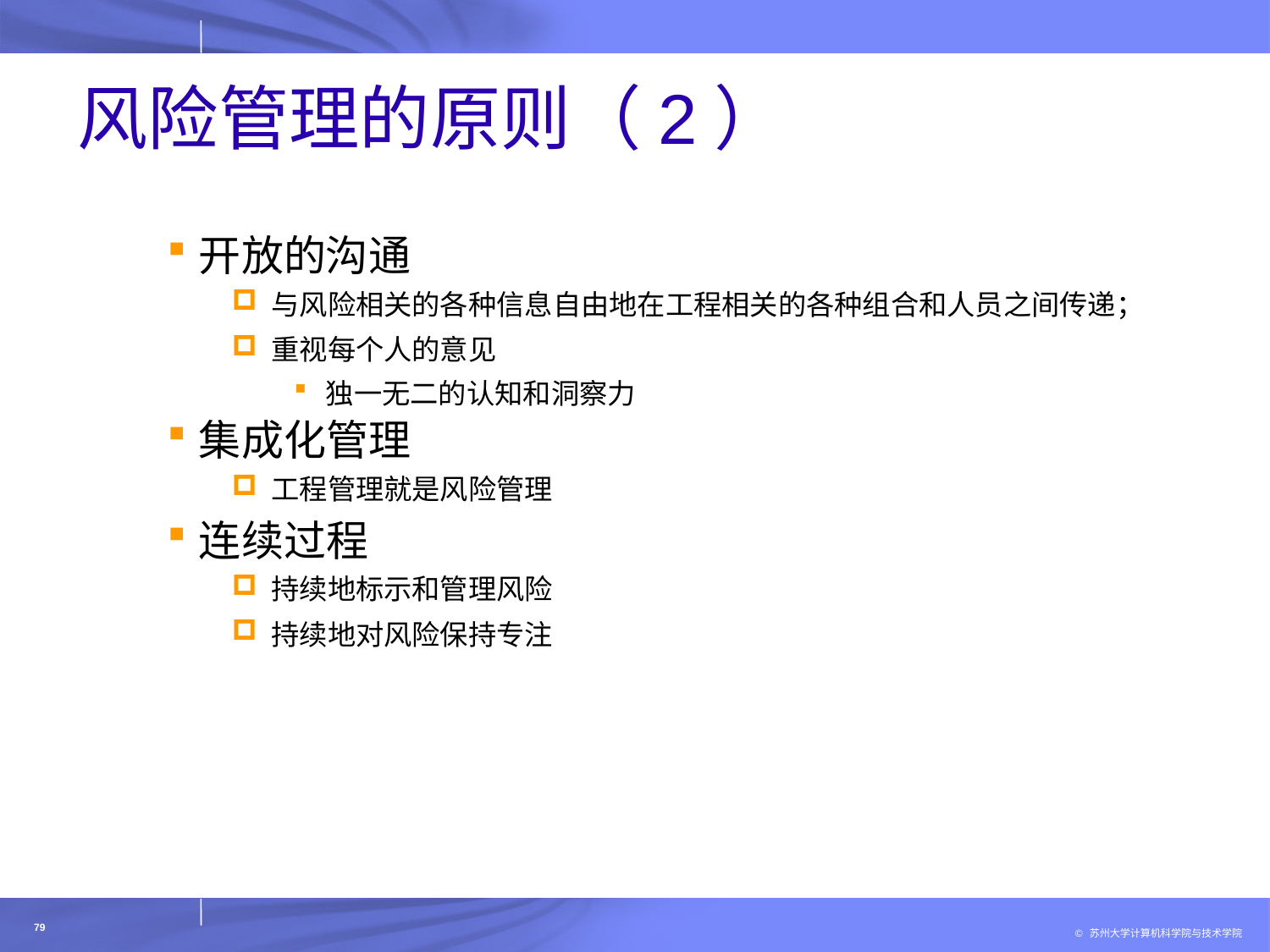

# 风险管理的原则（2）
开放的沟通
与风险相关的各种信息自由地在工程相关的各种组合和人员之间传递；
重视每个人的意见
独一无二的认知和洞察力
集成化管理
工程管理就是风险管理
连续过程
持续地标示和管理风险
持续地对风险保持专注
79